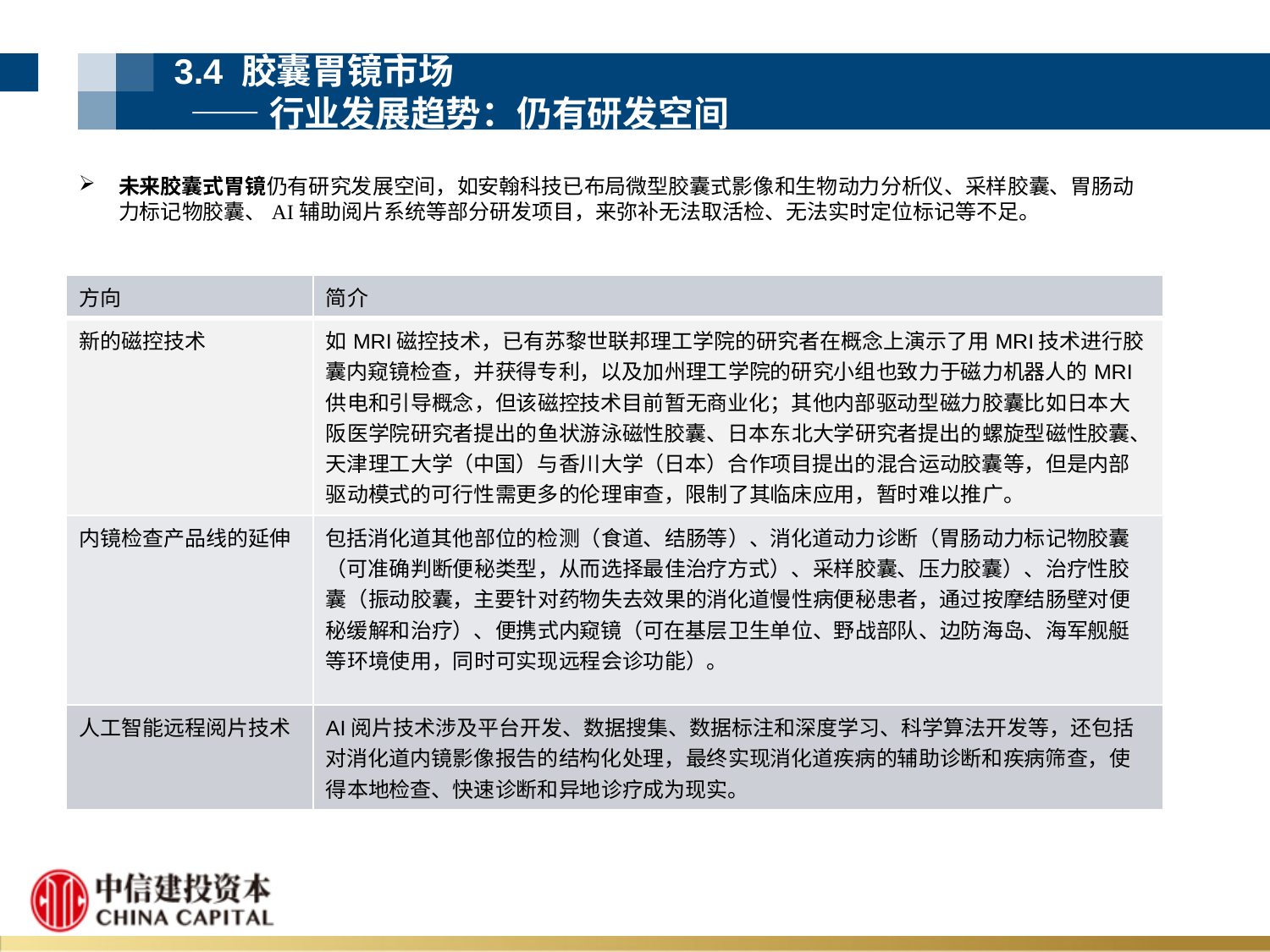

3.4 胶囊胃镜市场
  ——行业发展趋势：仍有研发空间
未来胶囊式胃镜仍有研究发展空间，如安翰科技已布局微型胶囊式影像和生物动力分析仪、采样胶囊、胃肠动力标记物胶囊、AI辅助阅片系统等部分研发项目，来弥补无法取活检、无法实时定位标记等不足。
| 方向 | 简介 |
| --- | --- |
| 新的磁控技术 | 如MRI磁控技术，已有苏黎世联邦理工学院的研究者在概念上演示了用MRI技术进行胶囊内窥镜检查，并获得专利，以及加州理工学院的研究小组也致力于磁力机器人的MRI供电和引导概念，但该磁控技术目前暂无商业化；其他内部驱动型磁力胶囊比如日本大阪医学院研究者提出的鱼状游泳磁性胶囊、日本东北大学研究者提出的螺旋型磁性胶囊、天津理工大学（中国）与香川大学（日本）合作项目提出的混合运动胶囊等，但是内部驱动模式的可行性需更多的伦理审查，限制了其临床应用，暂时难以推广。 |
| 内镜检查产品线的延伸 | 包括消化道其他部位的检测（食道、结肠等）、消化道动力诊断（胃肠动力标记物胶囊（可准确判断便秘类型，从而选择最佳治疗方式）、采样胶囊、压力胶囊）、治疗性胶囊（振动胶囊，主要针对药物失去效果的消化道慢性病便秘患者，通过按摩结肠壁对便秘缓解和治疗）、便携式内窥镜（可在基层卫生单位、野战部队、边防海岛、海军舰艇等环境使用，同时可实现远程会诊功能）。 |
| 人工智能远程阅片技术 | AI阅片技术涉及平台开发、数据搜集、数据标注和深度学习、科学算法开发等，还包括对消化道内镜影像报告的结构化处理，最终实现消化道疾病的辅助诊断和疾病筛查，使得本地检查、快速诊断和异地诊疗成为现实。 |